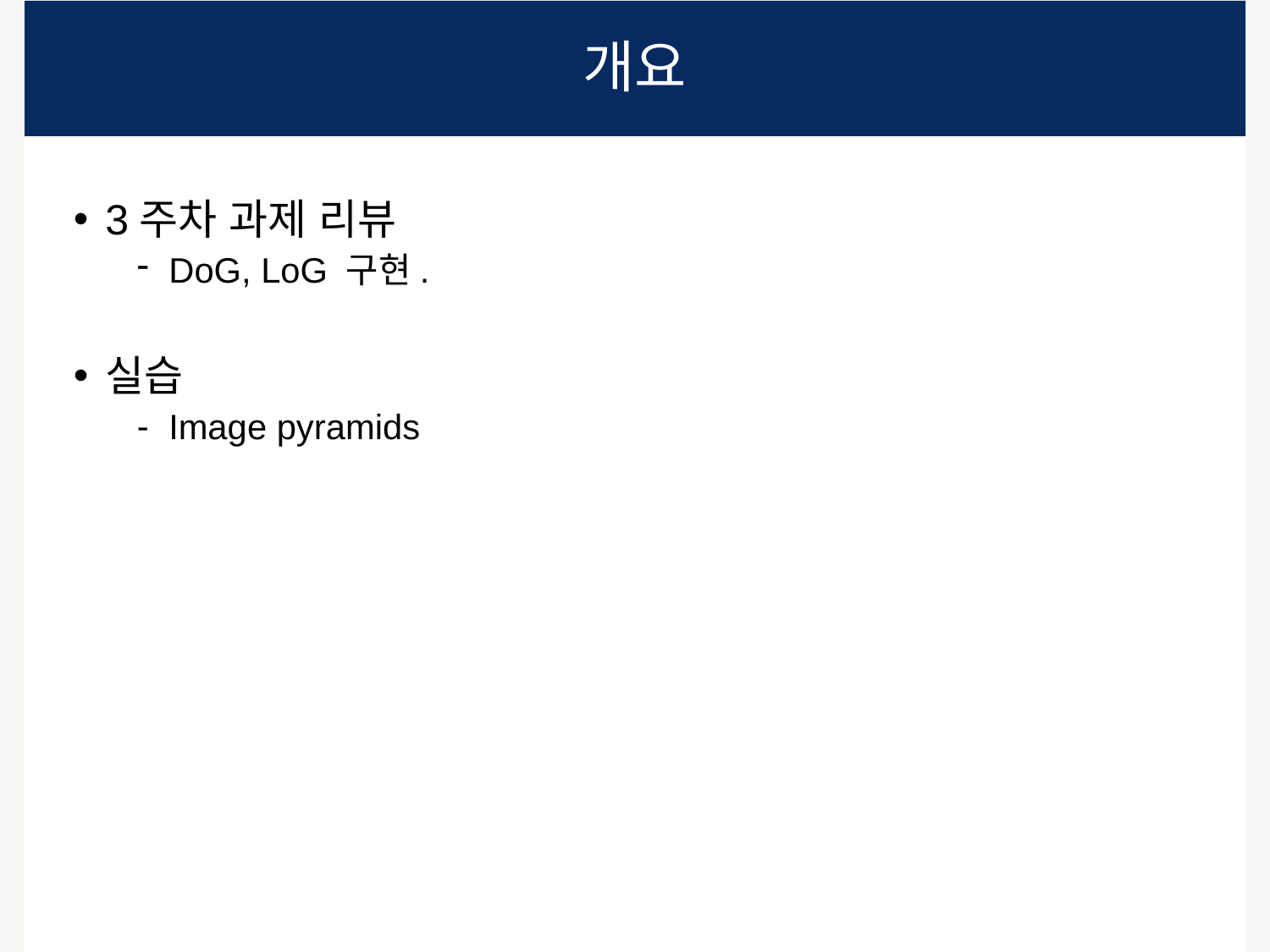

# 개요
3주차 과제 리뷰
DoG, LoG 구현.

실습
Image pyramids